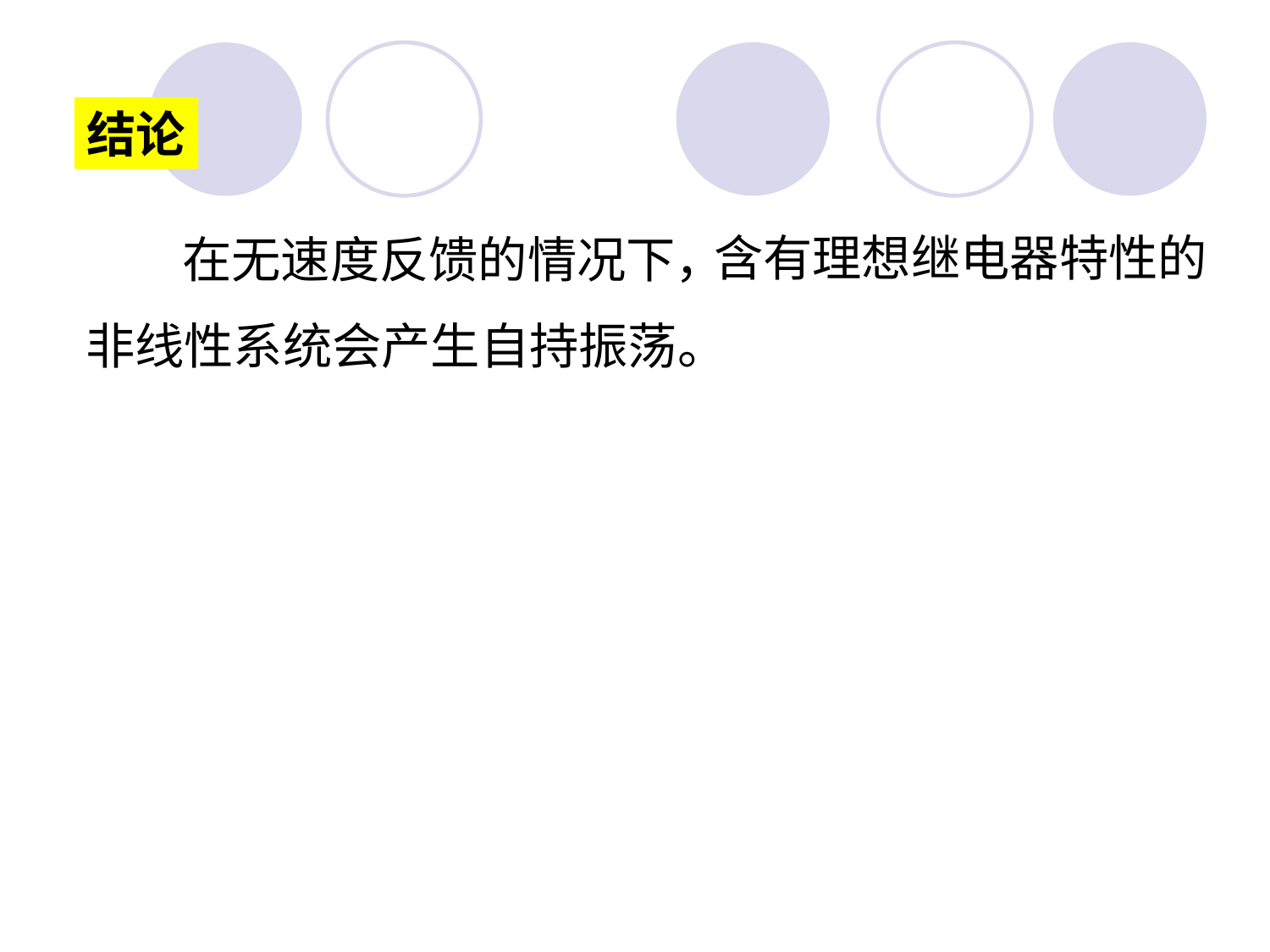

结论
含有理想继电器特性的
非线性系统会产生自持振荡。
在无速度反馈的情况下，
71